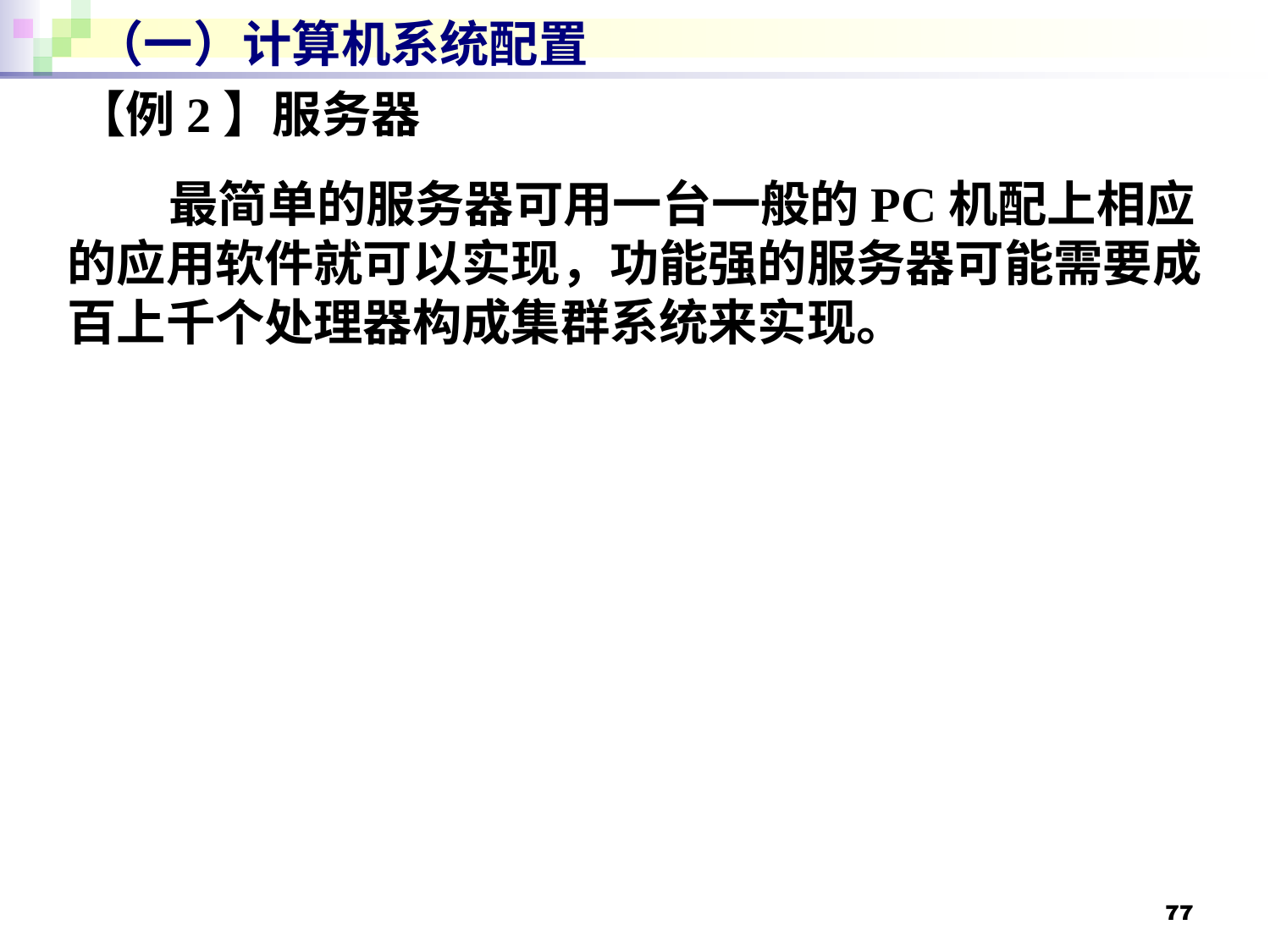

# （一）计算机系统配置
【例2】服务器
        最简单的服务器可用一台一般的PC机配上相应的应用软件就可以实现，功能强的服务器可能需要成百上千个处理器构成集群系统来实现。
77